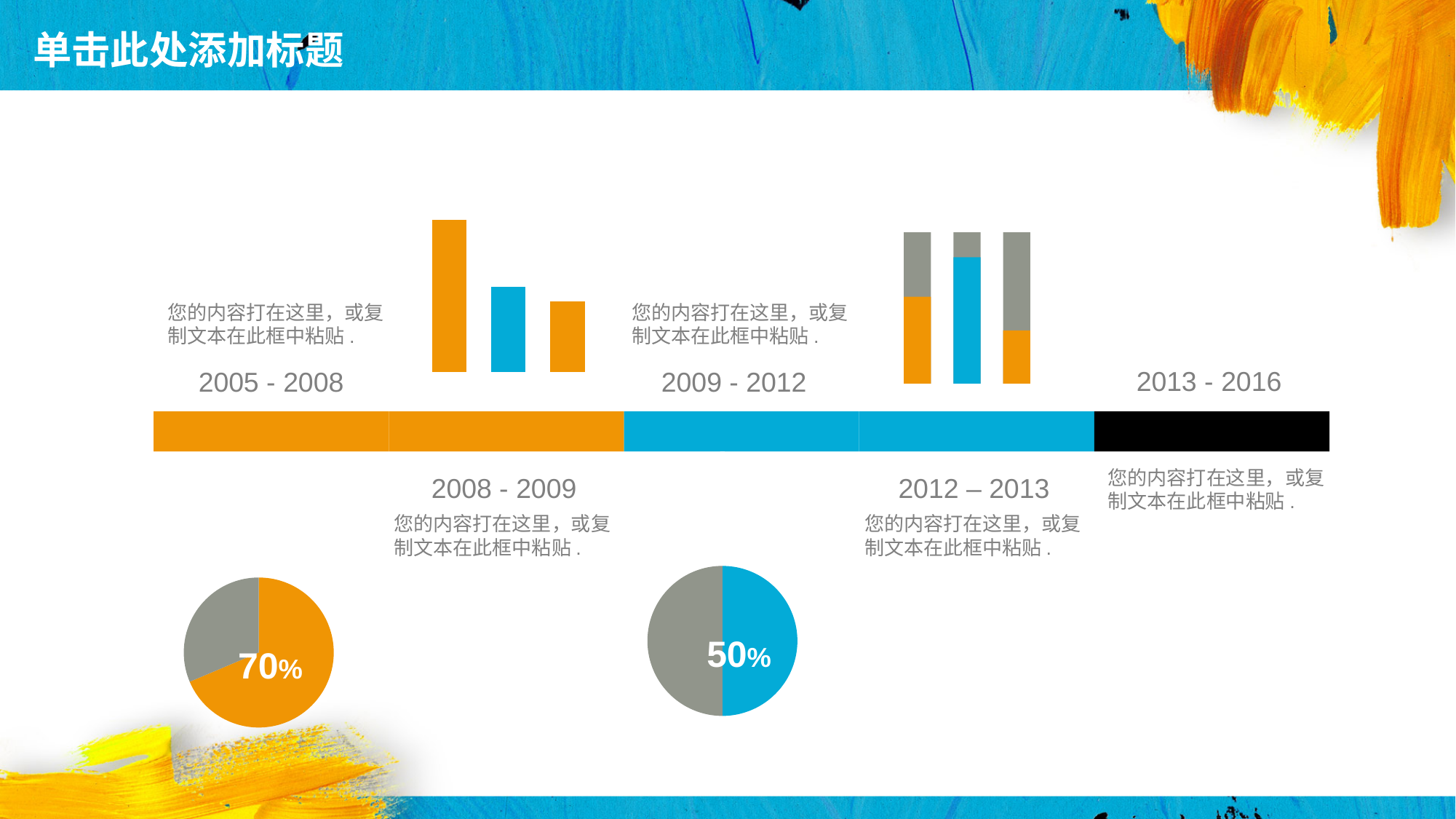

# 单击此处添加标题

### Chart:

| Category | Series 1 | Series 2 | Series 3 |
|---|---|---|---|
| Category 1 | 4.3 | 2.4 | 2.0 |

您的内容打在这里，或复制文本在此框中粘贴.
2009 - 2012

您的内容打在这里，或复制文本在此框中粘贴.
2005 - 2008

2013 - 2016

您的内容打在这里，或复制文本在此框中粘贴.

### Chart:

| Category | Sales |
|---|---|
| 1st Qtr | 7.0 |
| 2nd Qtr | 3.2 |
70%

2008 - 2009
您的内容打在这里，或复制文本在此框中粘贴.

2012 – 2013
您的内容打在这里，或复制文本在此框中粘贴.

### Chart:

| Category | Sales |
|---|---|
| 1st Qtr | 5.0 |
| 2nd Qtr | 5.0 |
50%